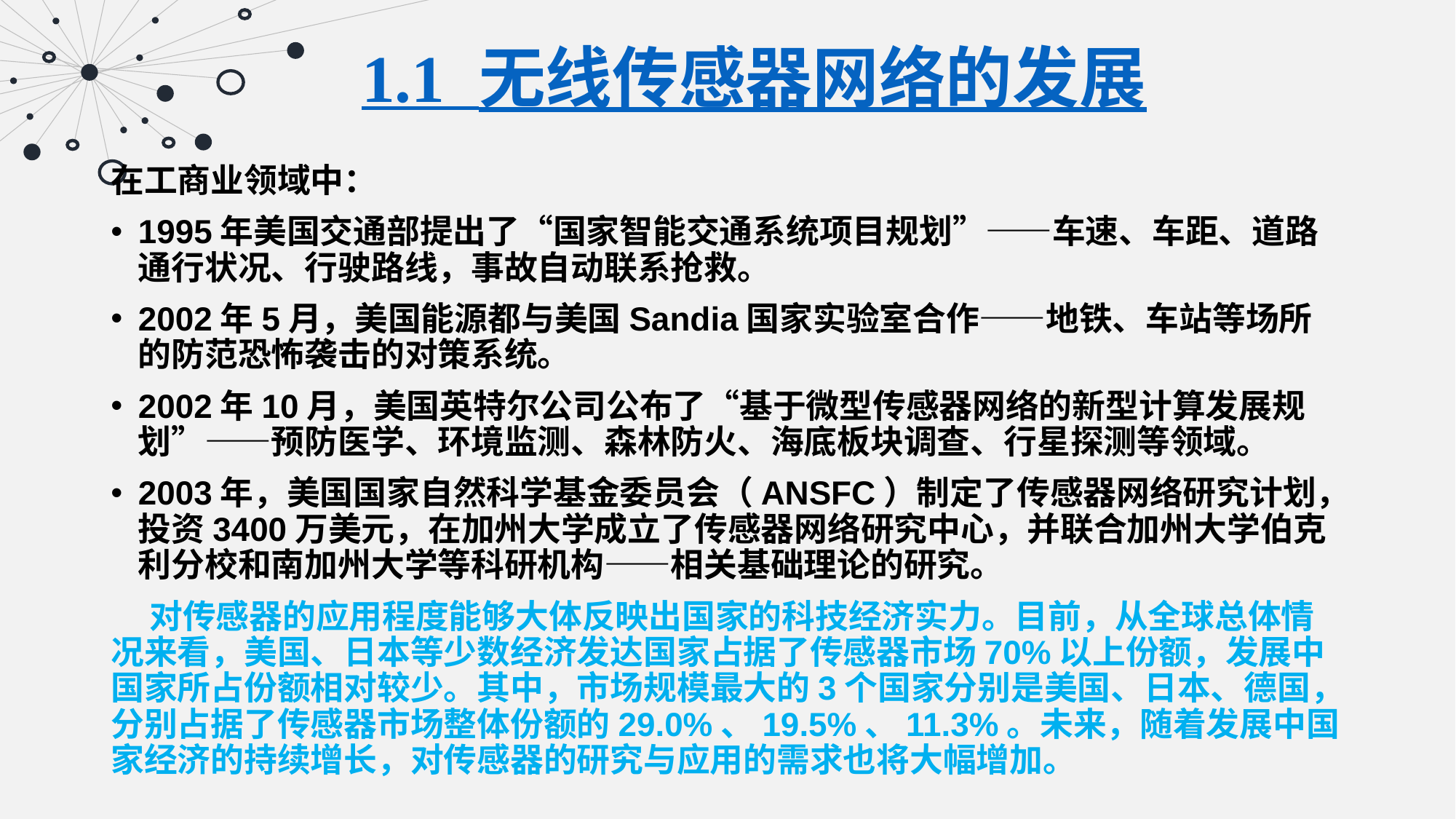

1.1  无线传感器网络的发展
在工商业领域中：
1995年美国交通部提出了“国家智能交通系统项目规划”——车速、车距、道路通行状况、行驶路线，事故自动联系抢救。
2002年5月，美国能源都与美国Sandia国家实验室合作——地铁、车站等场所的防范恐怖袭击的对策系统。
2002年10月，美国英特尔公司公布了“基于微型传感器网络的新型计算发展规划”——预防医学、环境监测、森林防火、海底板块调查、行星探测等领域。
2003年，美国国家自然科学基金委员会（ANSFC）制定了传感器网络研究计划，投资3400万美元，在加州大学成立了传感器网络研究中心，并联合加州大学伯克利分校和南加州大学等科研机构——相关基础理论的研究。
    对传感器的应用程度能够大体反映出国家的科技经济实力。目前，从全球总体情况来看，美国、日本等少数经济发达国家占据了传感器市场70%以上份额，发展中国家所占份额相对较少。其中，市场规模最大的3个国家分别是美国、日本、德国，分别占据了传感器市场整体份额的29.0%、19.5%、11.3%。未来，随着发展中国家经济的持续增长，对传感器的研究与应用的需求也将大幅增加。